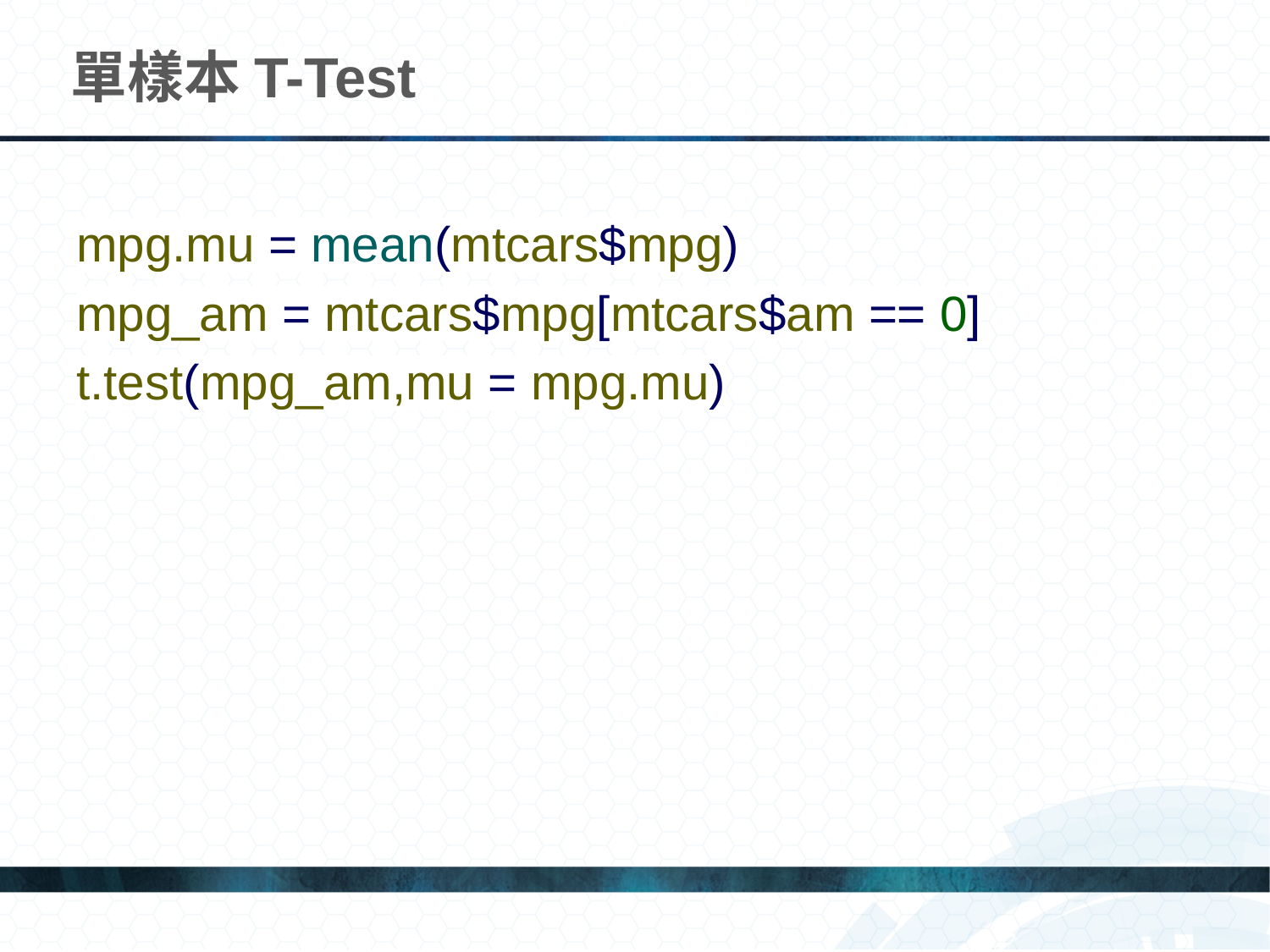

# 單樣本T-Test
mpg.mu = mean(mtcars$mpg)
mpg_am = mtcars$mpg[mtcars$am == 0]
t.test(mpg_am,mu = mpg.mu)